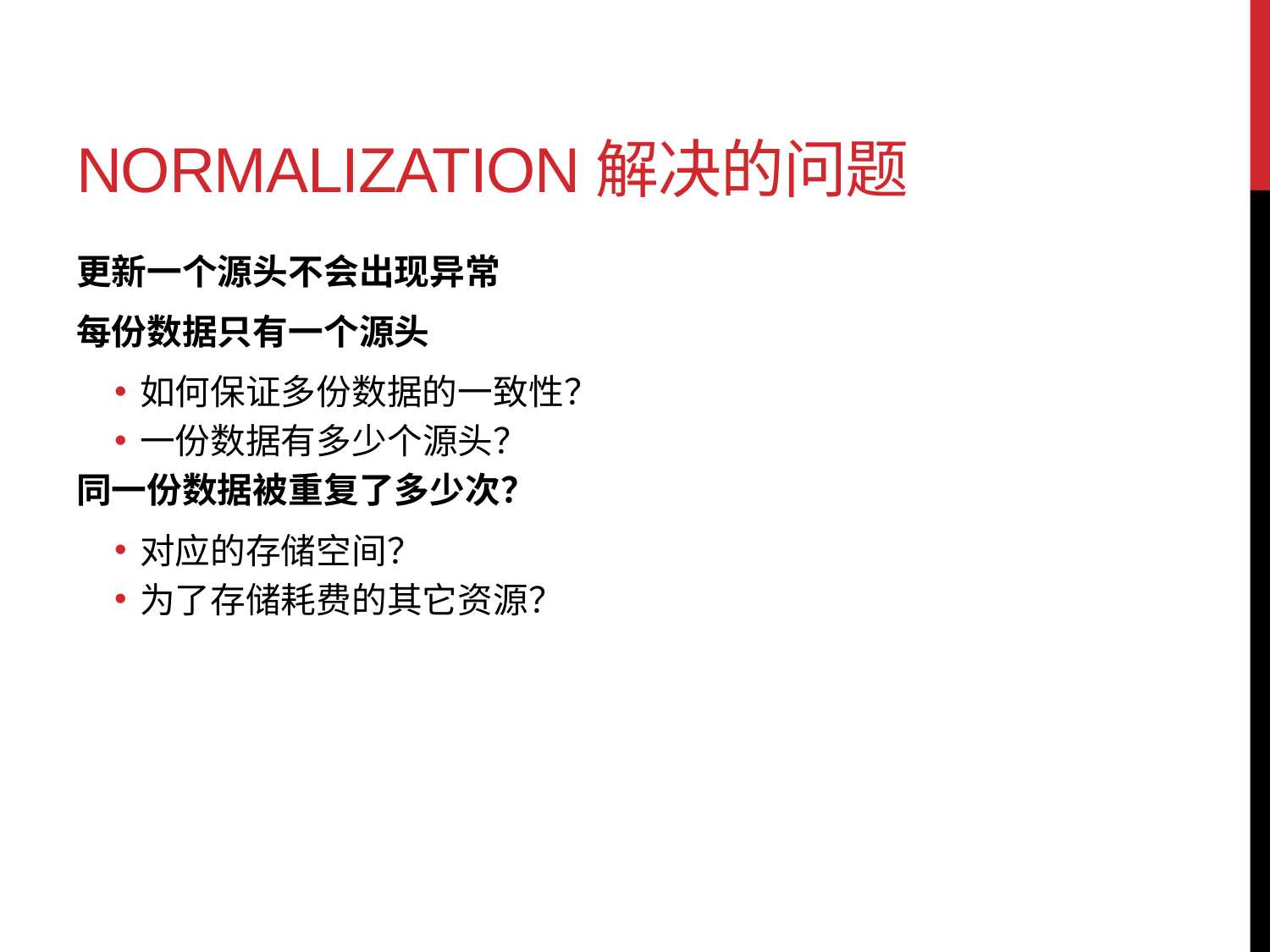

# Normalization解决的问题
更新一个源头不会出现异常
每份数据只有一个源头
如何保证多份数据的一致性？
一份数据有多少个源头？
同一份数据被重复了多少次？
对应的存储空间？
为了存储耗费的其它资源？